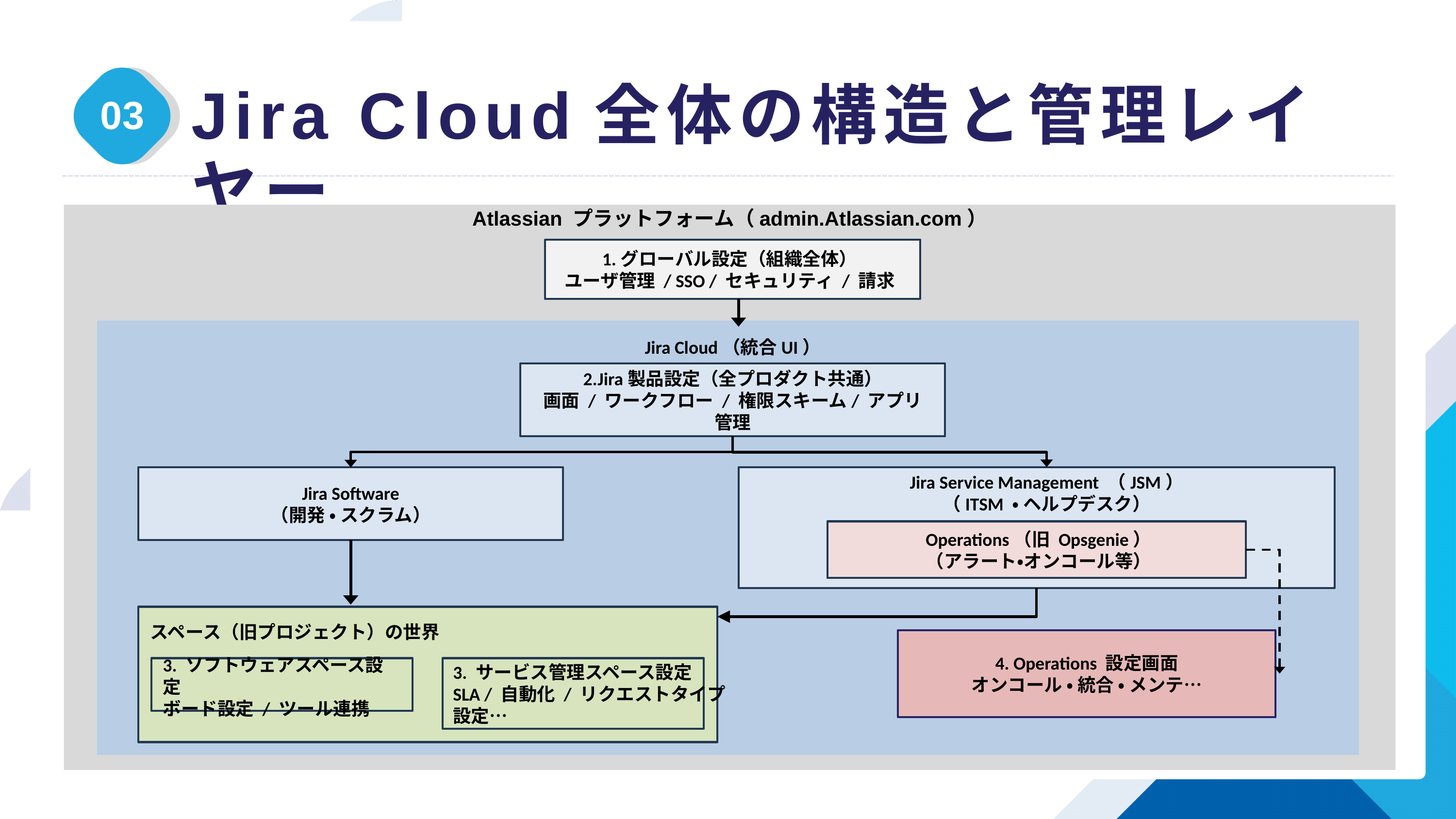

Jira Cloud全体の構造と管理レイヤー
03

Atlassian プラットフォーム（admin.Atlassian.com）

1.グローバル設定（組織全体）
ユーザ管理 / SSO / セキュリティ / 請求

Jira Cloud（統合UI）

2.Jira製品設定（全プロダクト共通）
画面 / ワークフロー / 権限スキーム/ アプリ管理
Jira Service Management （JSM）
（ITSM ・ ヘルプデスク）

Jira Software
（開発 ・ スクラム）

Operations（旧 Opsgenie）
（アラート・オンコール等）

スペース（旧プロジェクト）の世界

4. Operations 設定画面
オンコール ・ 統合 ・ メンテ…
3. サービス管理スペース設定
SLA / 自動化 / リクエストタイプ
設定…

3. ソフトウェアスペース設定
ボード設定 / ツール連携